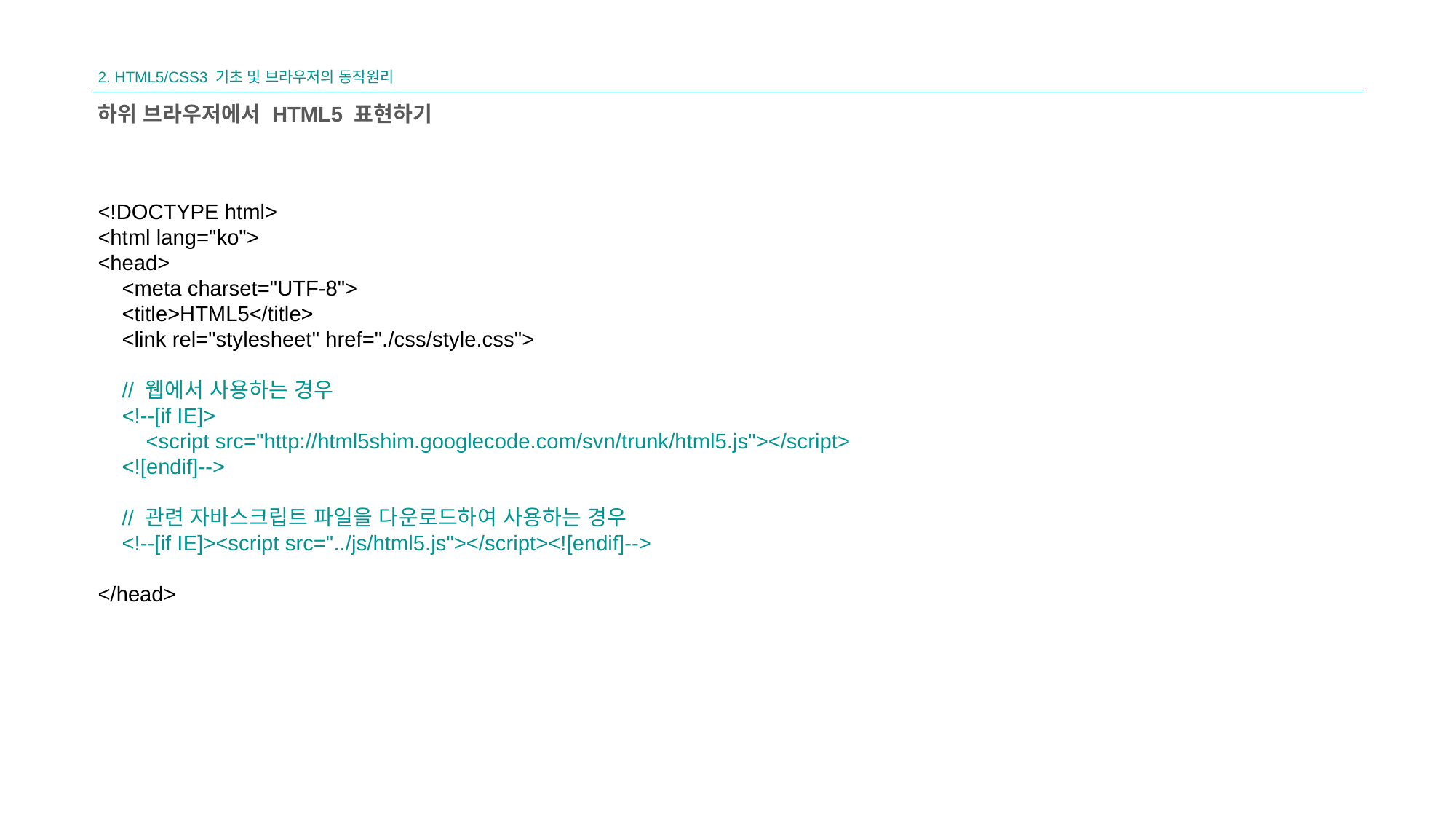

2. HTML5/CSS3 기초 및 브라우저의 동작원리

하위 브라우저에서 HTML5 표현하기

<!DOCTYPE html>
<html lang="ko">
<head>
    <meta charset="UTF-8">
    <title>HTML5</title>
    <link rel="stylesheet" href="./css/style.css">

    // 웹에서 사용하는 경우
    <!--[if IE]>
        <script src="http://html5shim.googlecode.com/svn/trunk/html5.js"></script>
    <![endif]-->

    // 관련 자바스크립트 파일을 다운로드하여 사용하는 경우
    <!--[if IE]><script src="../js/html5.js"></script><![endif]-->

</head>